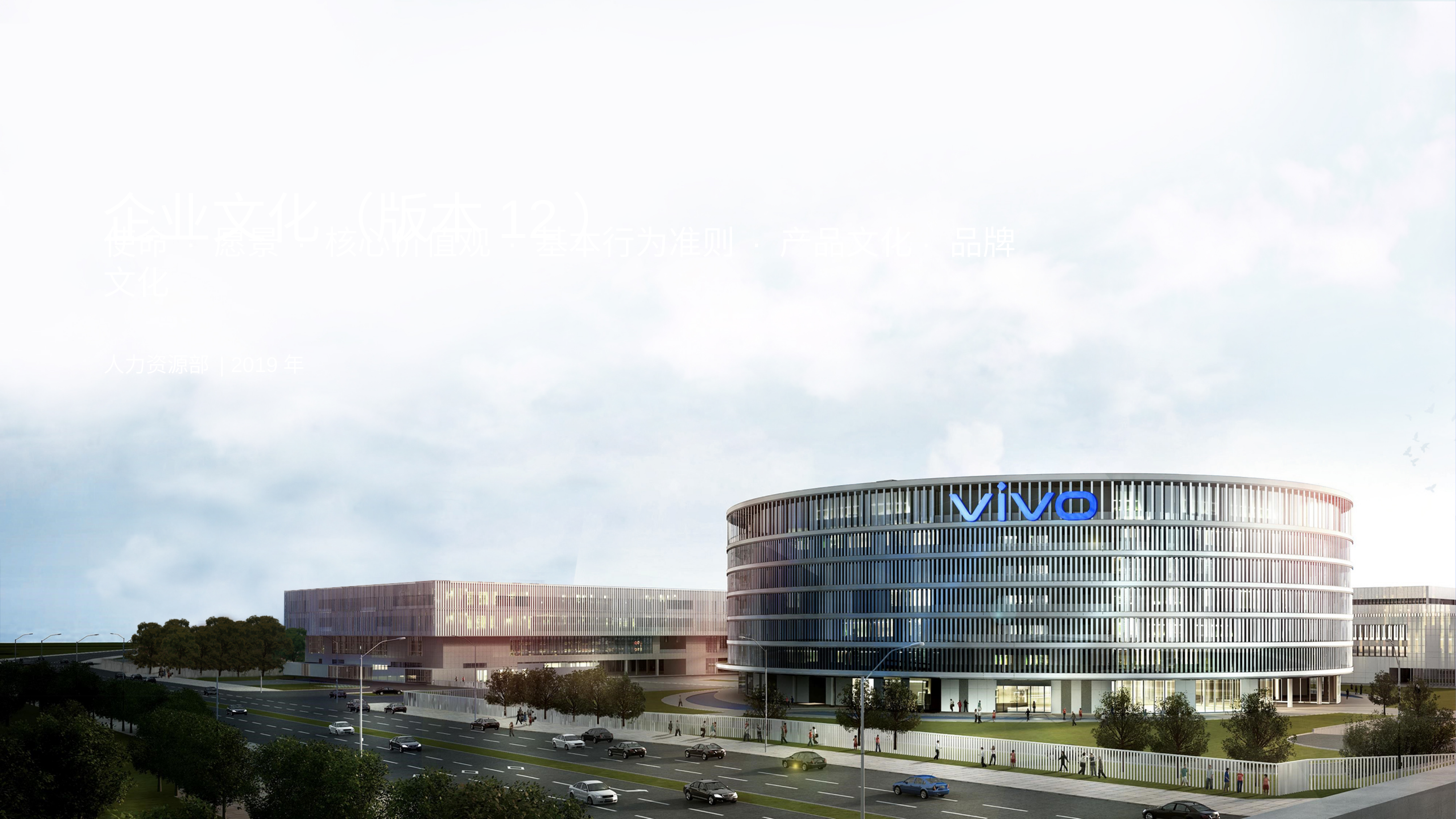

企业文化（版本12）
使命 · 愿景 · 核心价值观 · 基本行为准则 · 产品文化· 品牌文化
人力资源部 | 2019年